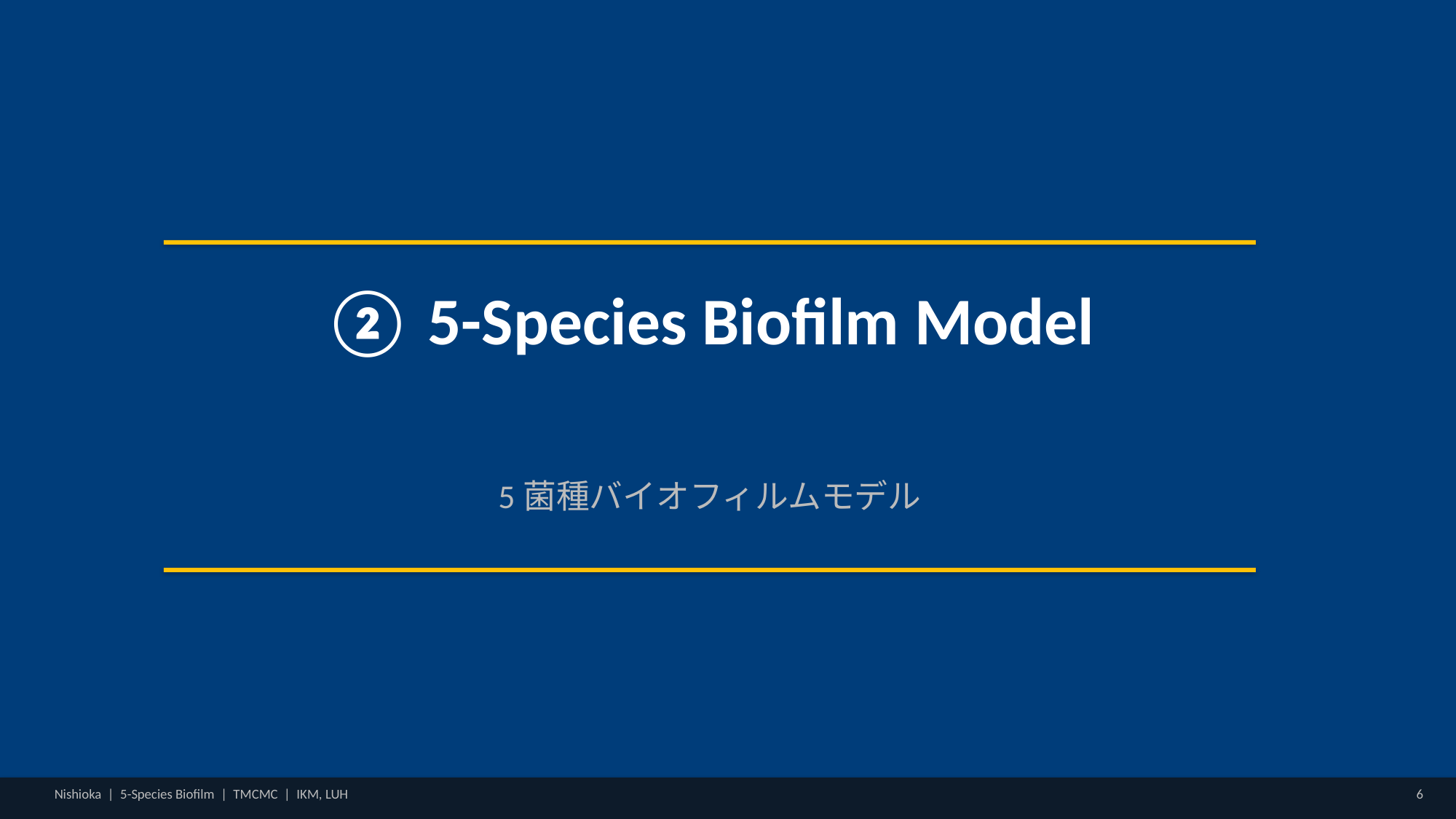

② 5-Species Biofilm Model
5菌種バイオフィルムモデル

Nishioka  |  5-Species Biofilm  |  TMCMC  |  IKM, LUH
6